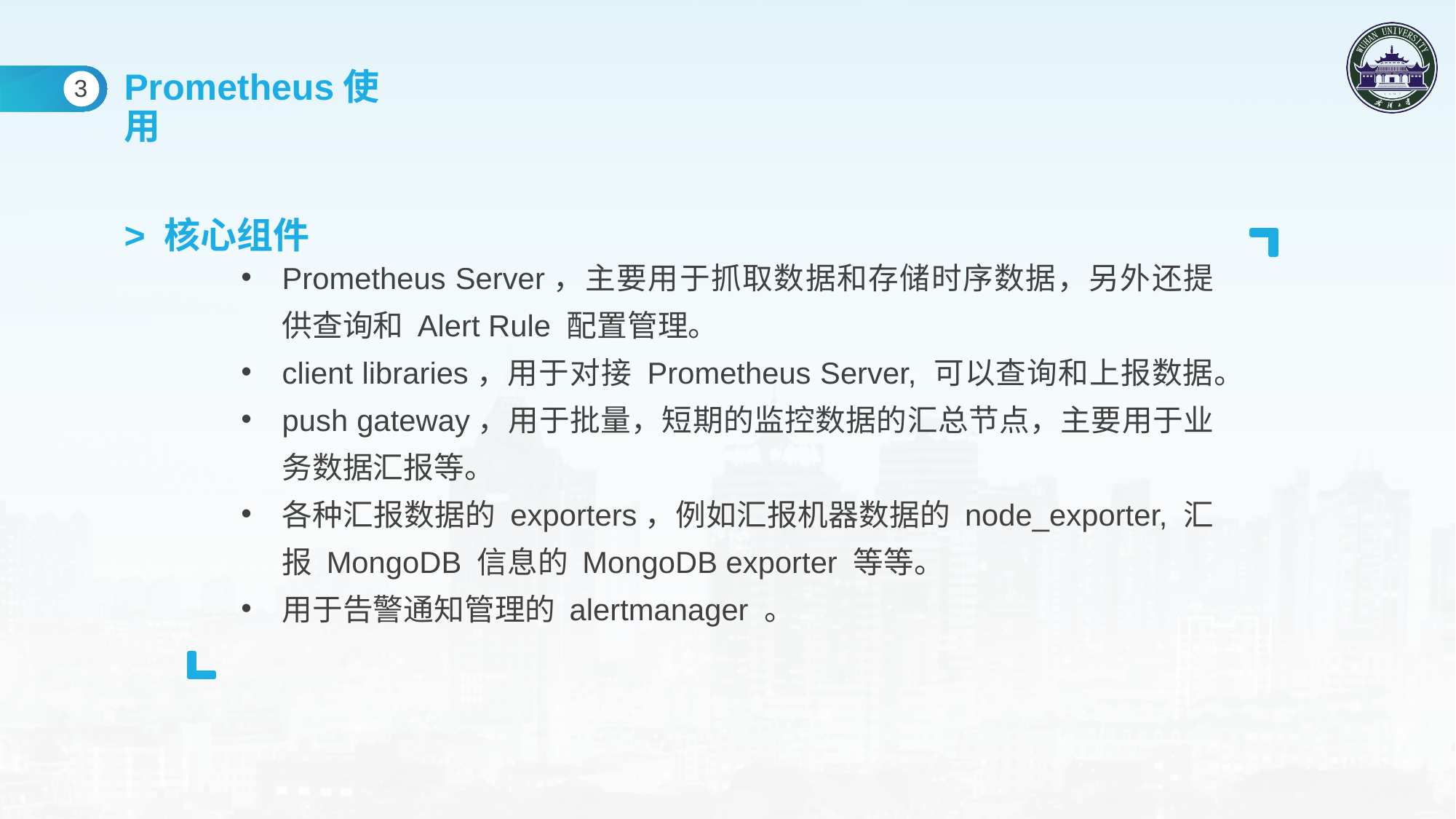

Prometheus使用

> 核心组件
3

Prometheus Server，主要用于抓取数据和存储时序数据，另外还提供查询和 Alert Rule 配置管理。
client libraries，用于对接 Prometheus Server, 可以查询和上报数据。
push gateway，用于批量，短期的监控数据的汇总节点，主要用于业务数据汇报等。
各种汇报数据的 exporters，例如汇报机器数据的 node_exporter, 汇报 MongoDB 信息的 MongoDB exporter 等等。
用于告警通知管理的 alertmanager 。